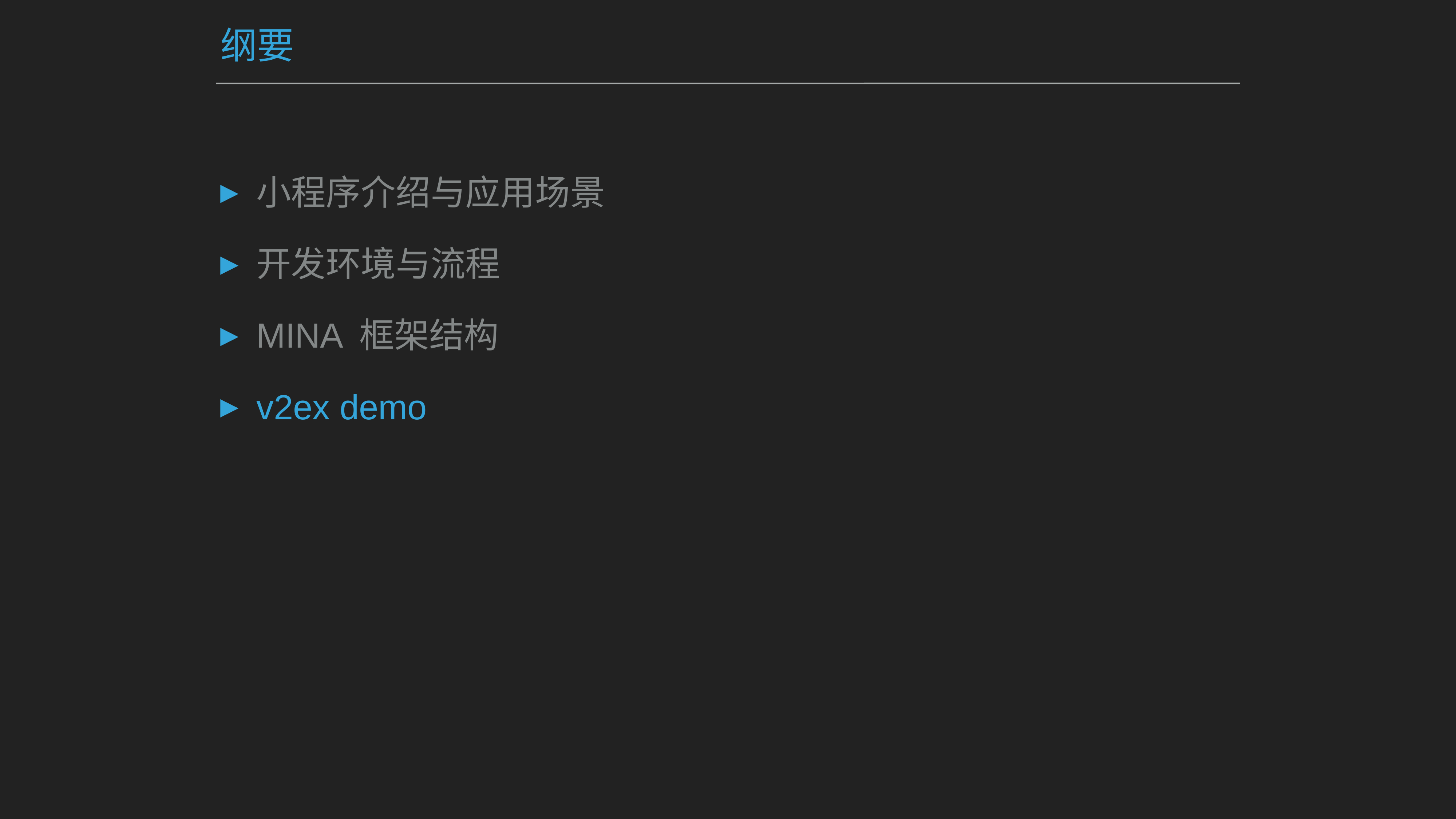

# 纲要
小程序介绍与应用场景
开发环境与流程
MINA 框架结构
v2ex demo